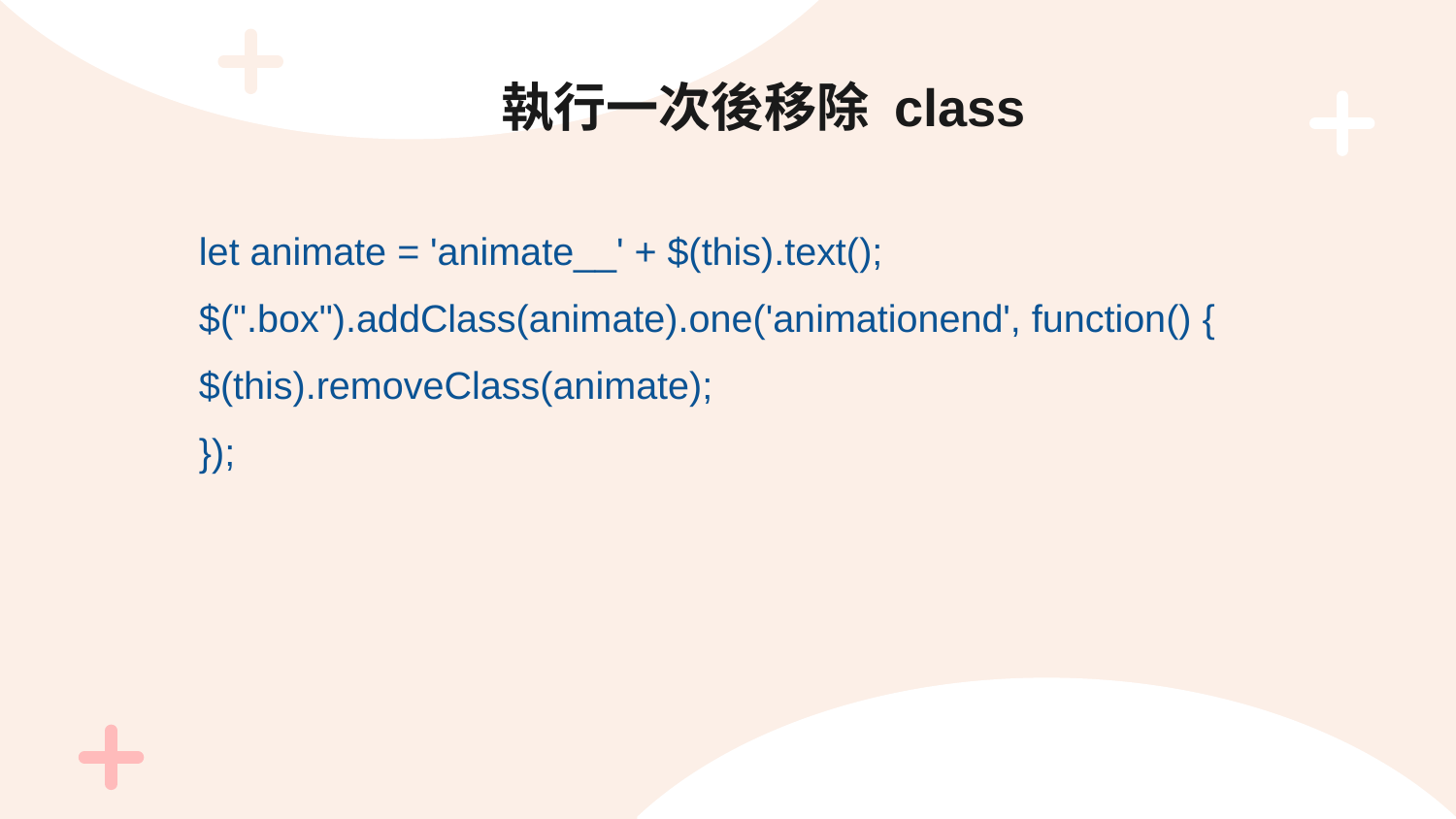

# 執行一次後移除 class
let animate = 'animate__' + $(this).text();
$(".box").addClass(animate).one('animationend', function() {
$(this).removeClass(animate);
});